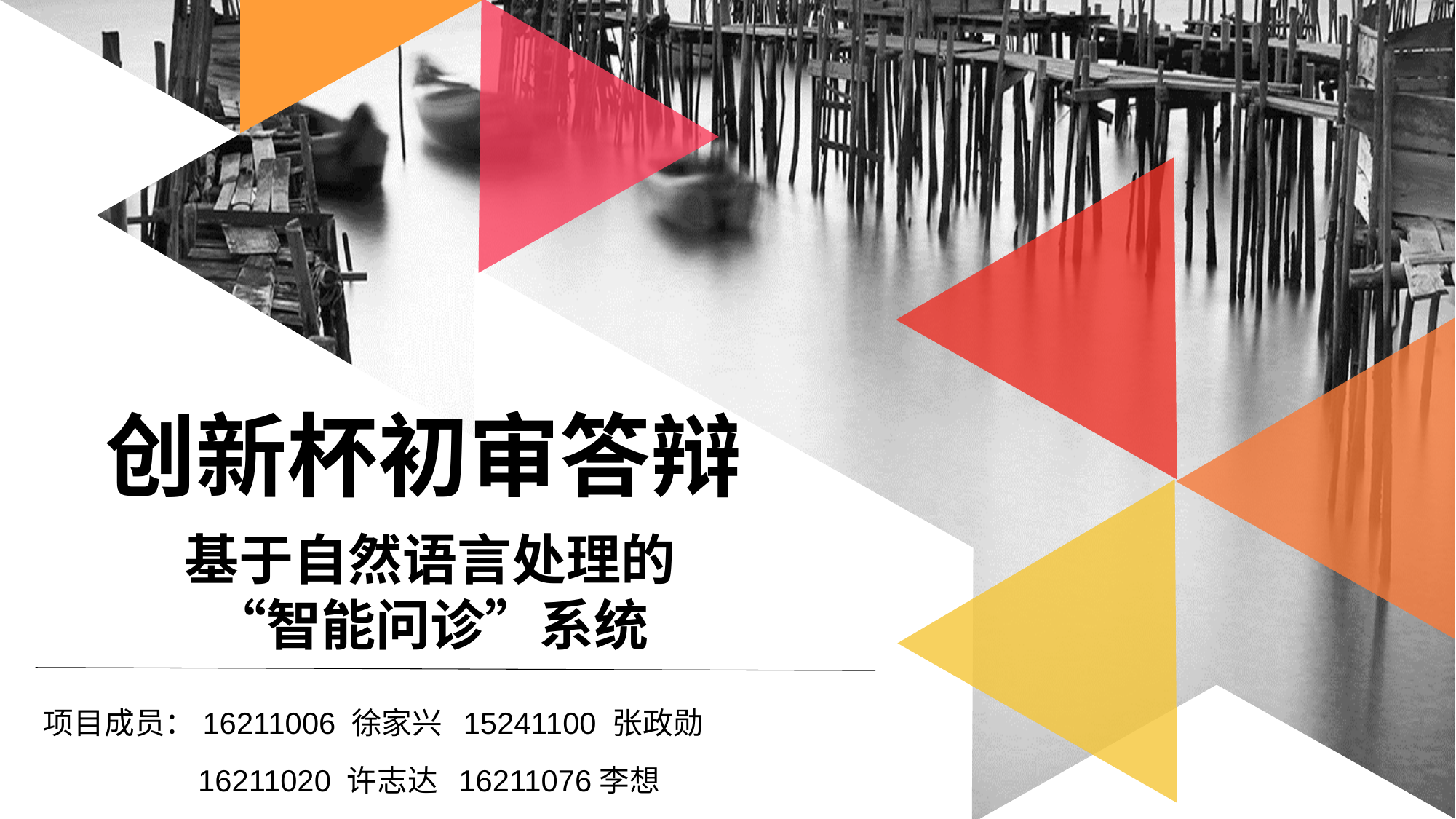

创新杯初审答辩

基于自然语言处理的“智能问诊”系统
项目成员：16211006 徐家兴  15241100 张政勋
16211020 许志达  16211076李想